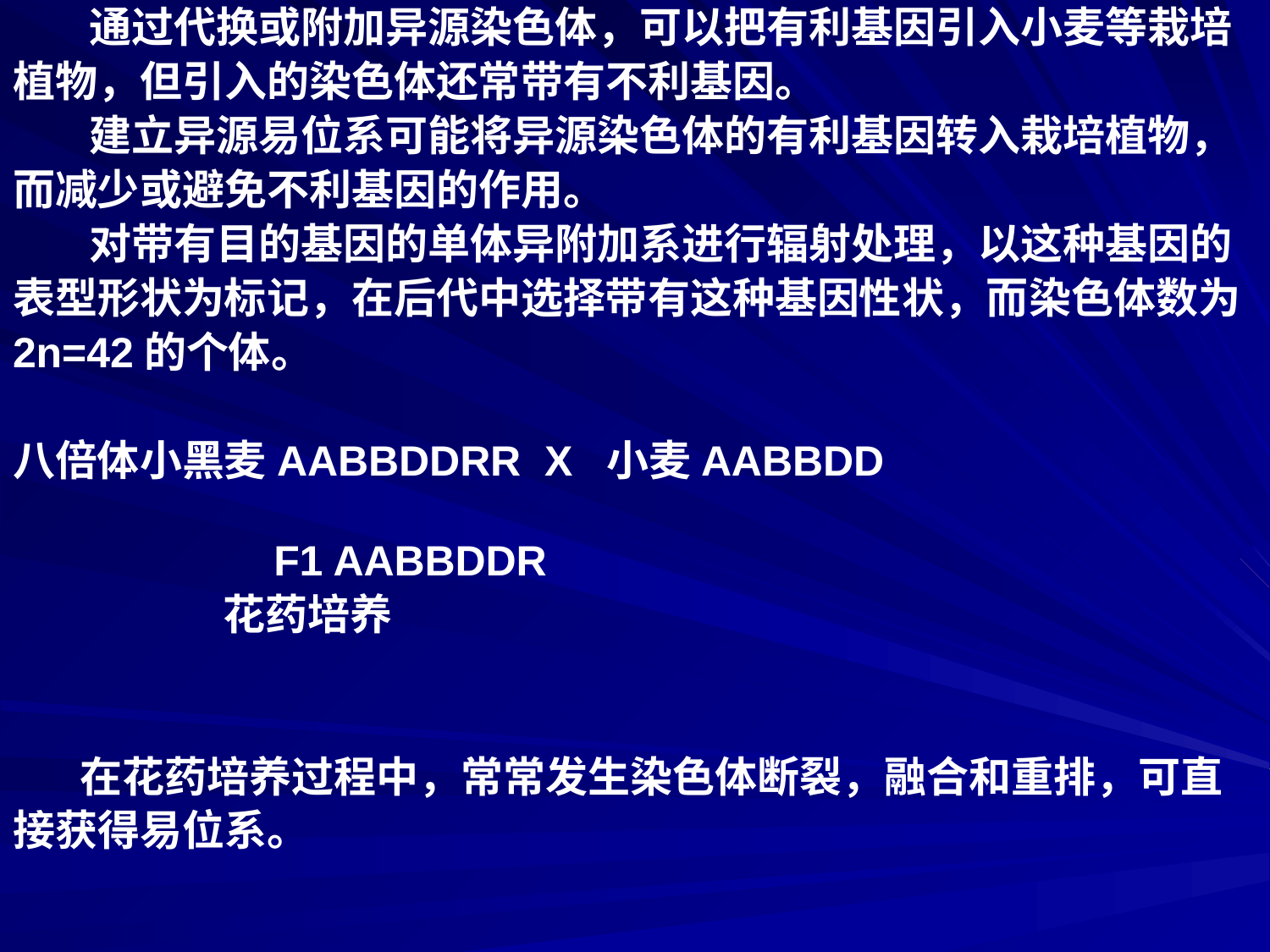

通过代换或附加异源染色体，可以把有利基因引入小麦等栽培
植物，但引入的染色体还常带有不利基因。
       建立异源易位系可能将异源染色体的有利基因转入栽培植物，
而减少或避免不利基因的作用。
       对带有目的基因的单体异附加系进行辐射处理，以这种基因的
表型形状为标记，在后代中选择带有这种基因性状，而染色体数为
2n=42的个体。

八倍体小黑麦AABBDDRR  X  小麦AABBDD
                  F1 AABBDDR
                     花药培养

      在花药培养过程中，常常发生染色体断裂，融合和重排，可直
接获得易位系。